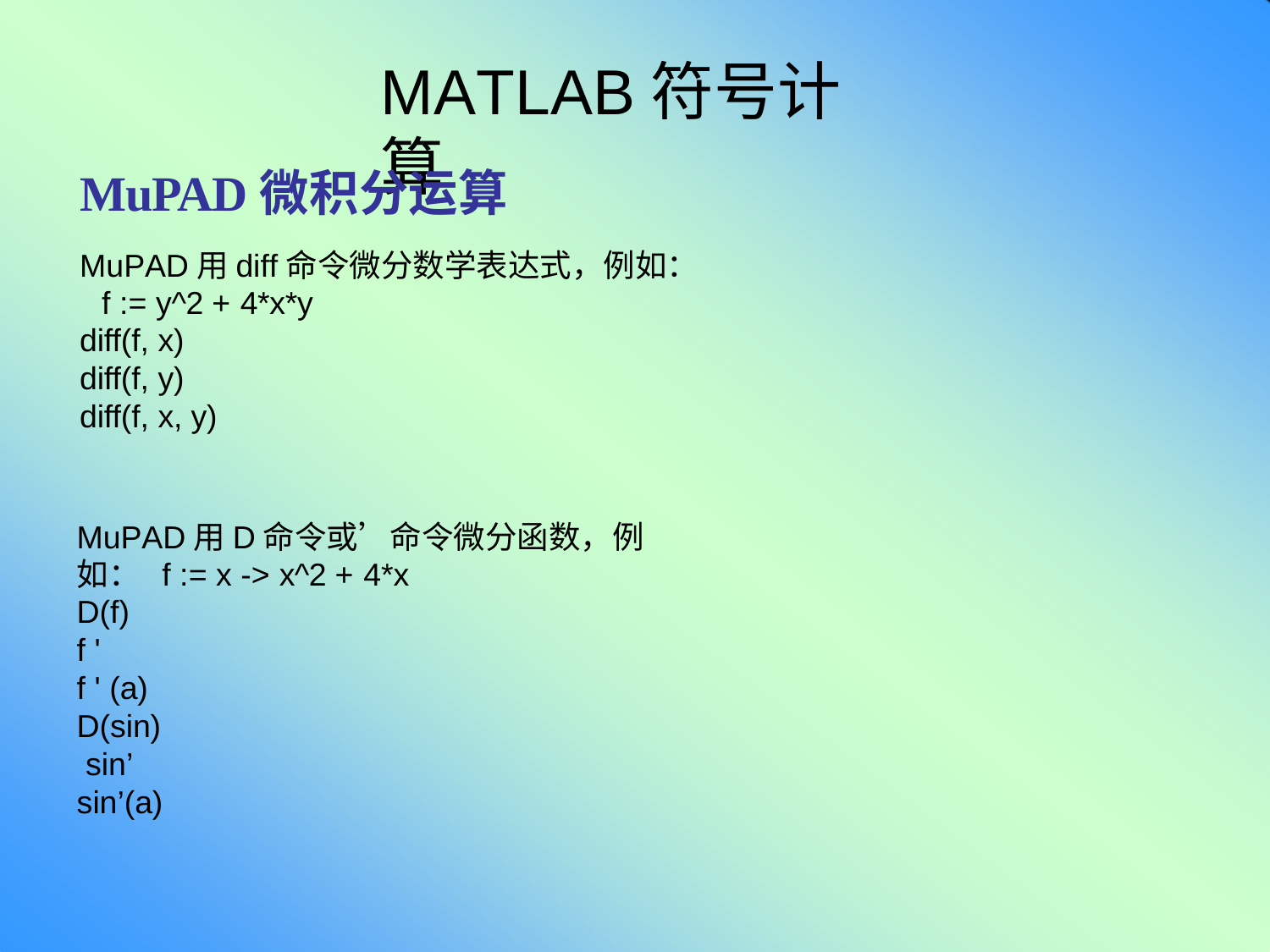

# MATLAB符号计算
MuPAD微积分运算
MuPAD用diff命令微分数学表达式，例如：  f := y^2 + 4*x*y
diff(f, x)
diff(f, y)
diff(f, x, y)

MuPAD用D命令或’命令微分函数，例如：  f := x -> x^2 + 4*x
D(f)
f '
f ' (a)  D(sin)  sin’  sin’(a)